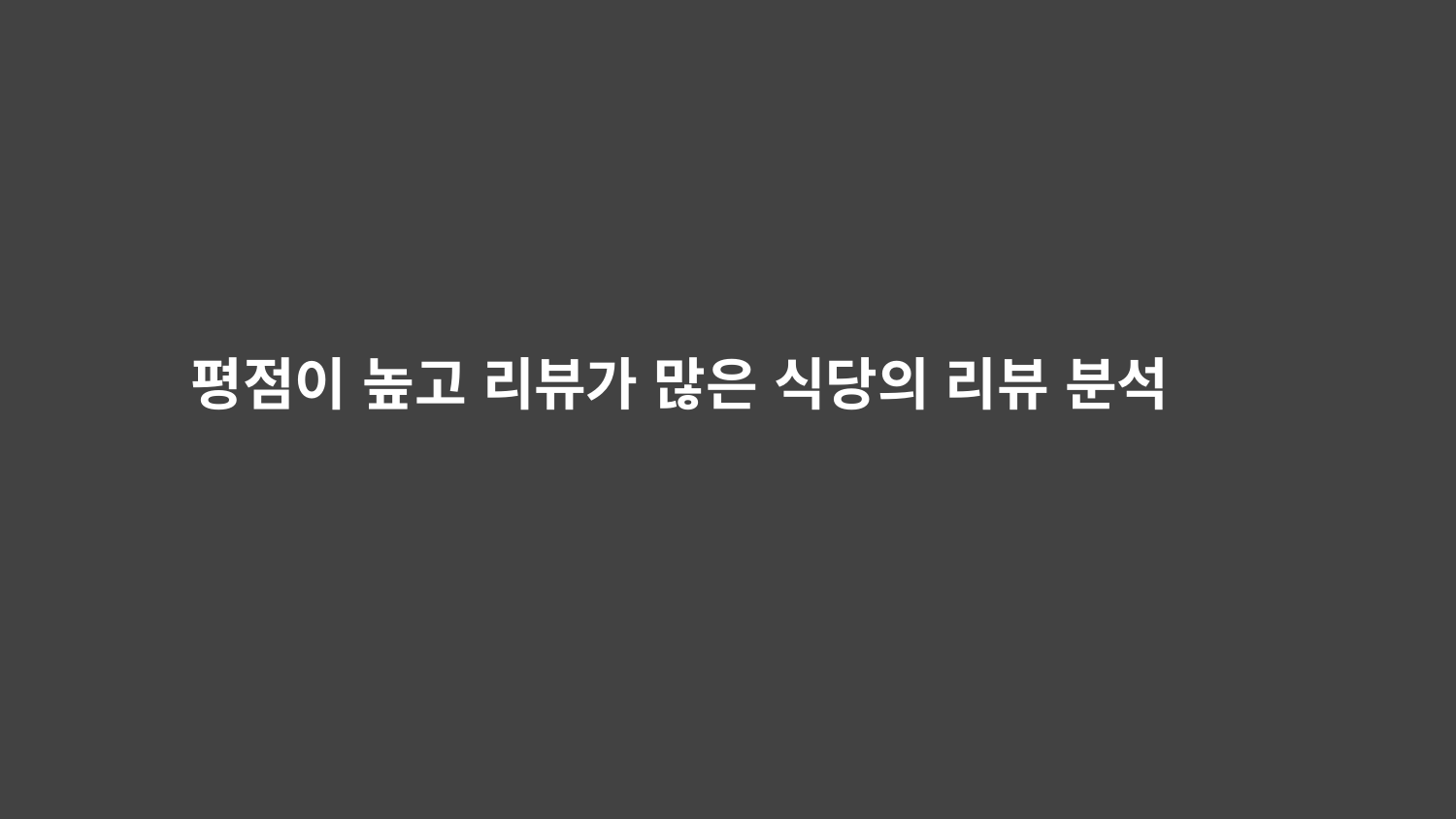

# 평점이 높고 리뷰가 많은 식당의 리뷰 분석